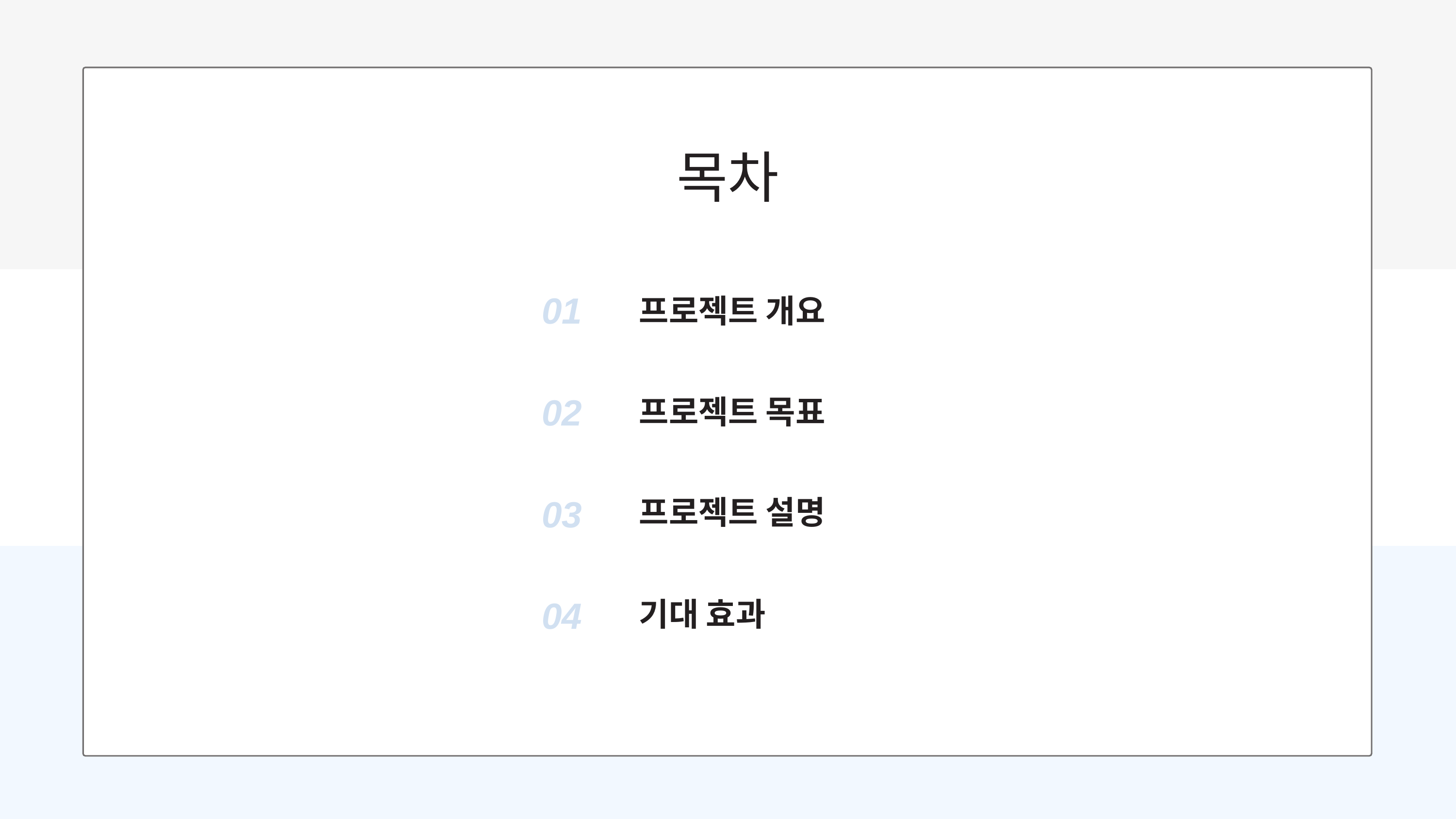

목차
01
프로젝트 개요
02
프로젝트 목표
03
프로젝트 설명
04
기대 효과